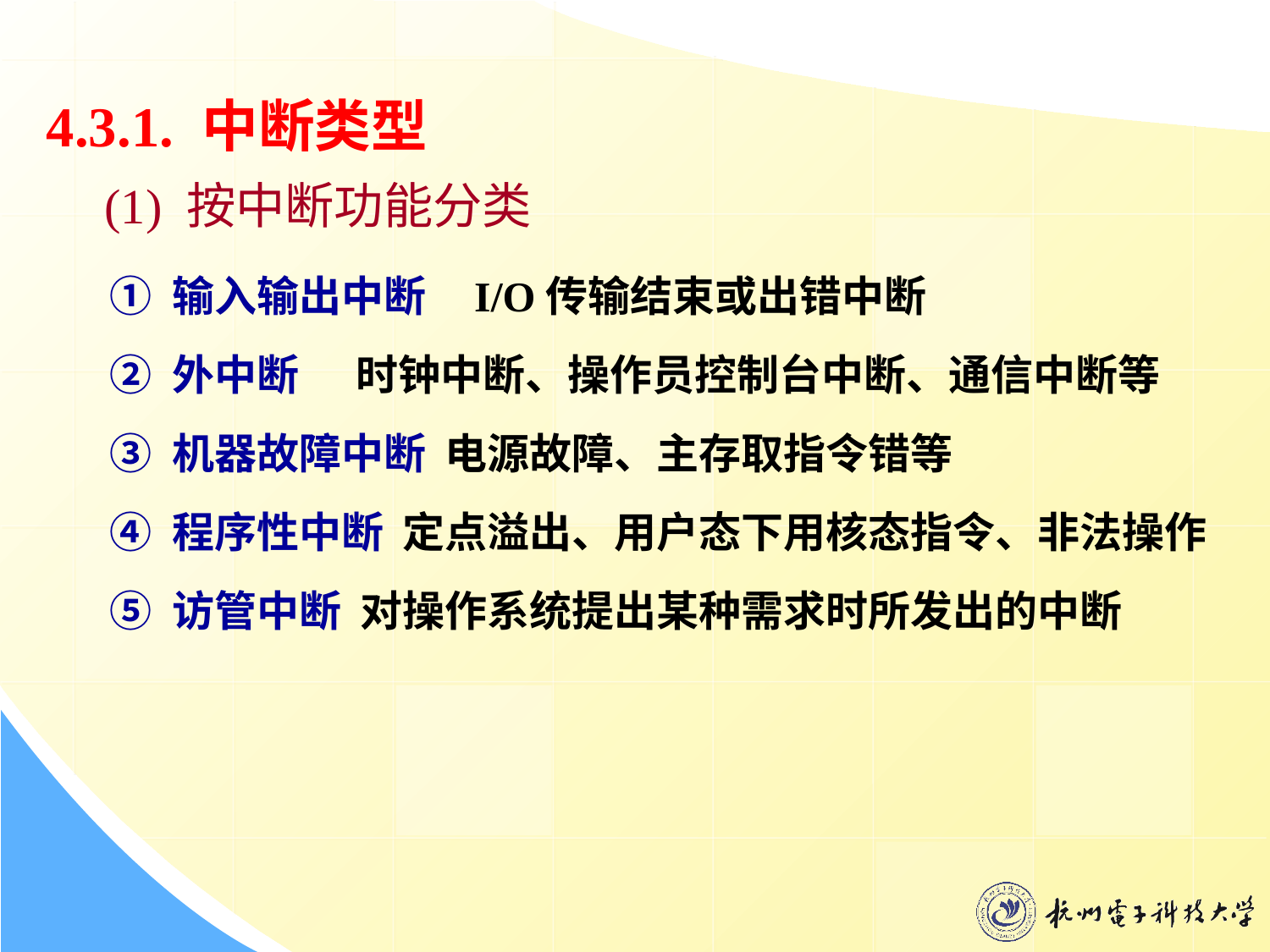

4.3.1. 中断类型
(1) 按中断功能分类
① 输入输出中断    I/O传输结束或出错中断
② 外中断      时钟中断、操作员控制台中断、通信中断等
③ 机器故障中断  电源故障、主存取指令错等
④ 程序性中断  定点溢出、用户态下用核态指令、非法操作
⑤ 访管中断  对操作系统提出某种需求时所发出的中断